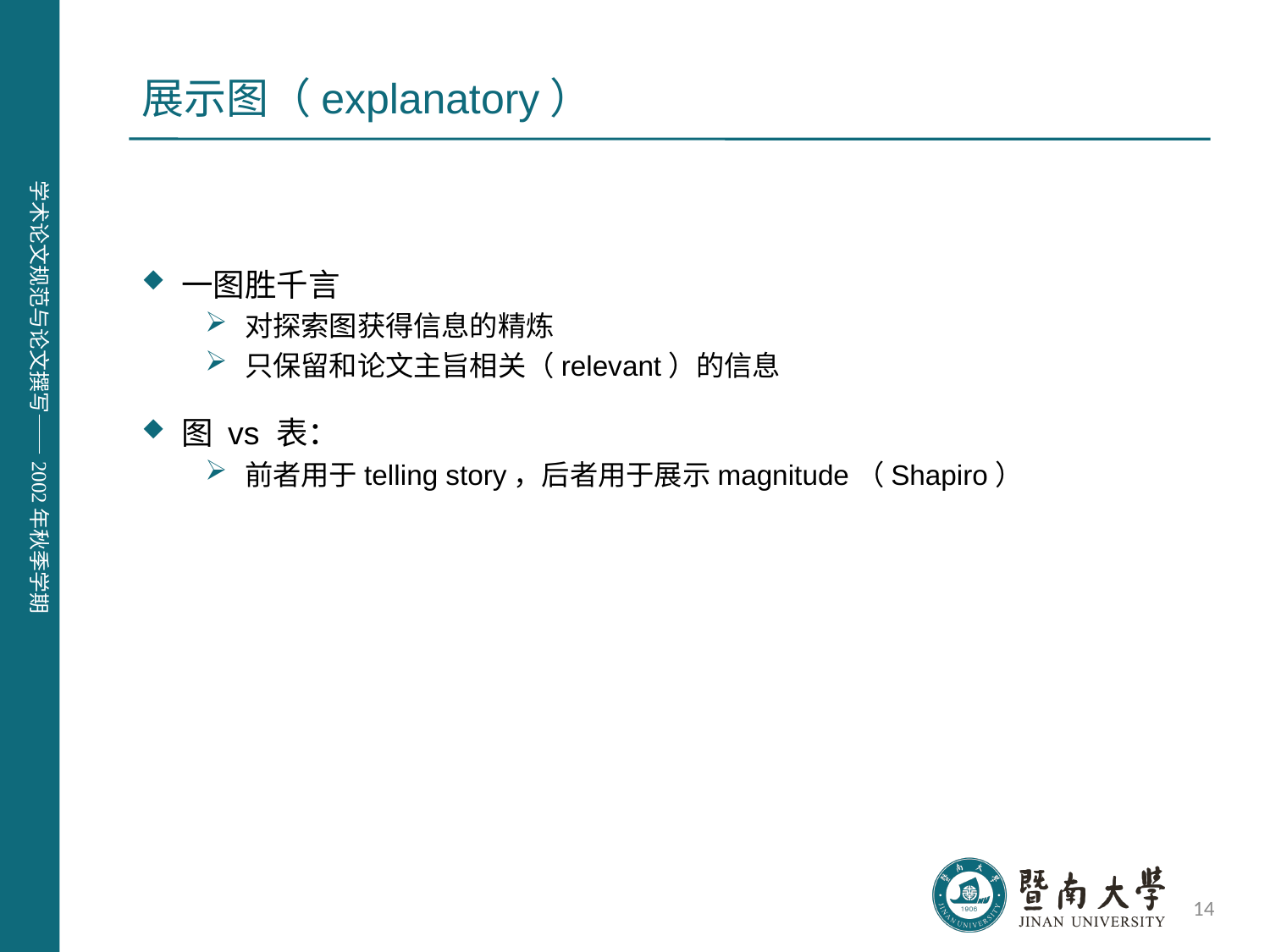

# 展示图（explanatory）

一图胜千言
对探索图获得信息的精炼
只保留和论文主旨相关（relevant）的信息
图 vs 表：
前者用于telling story，后者用于展示magnitude（Shapiro）

14